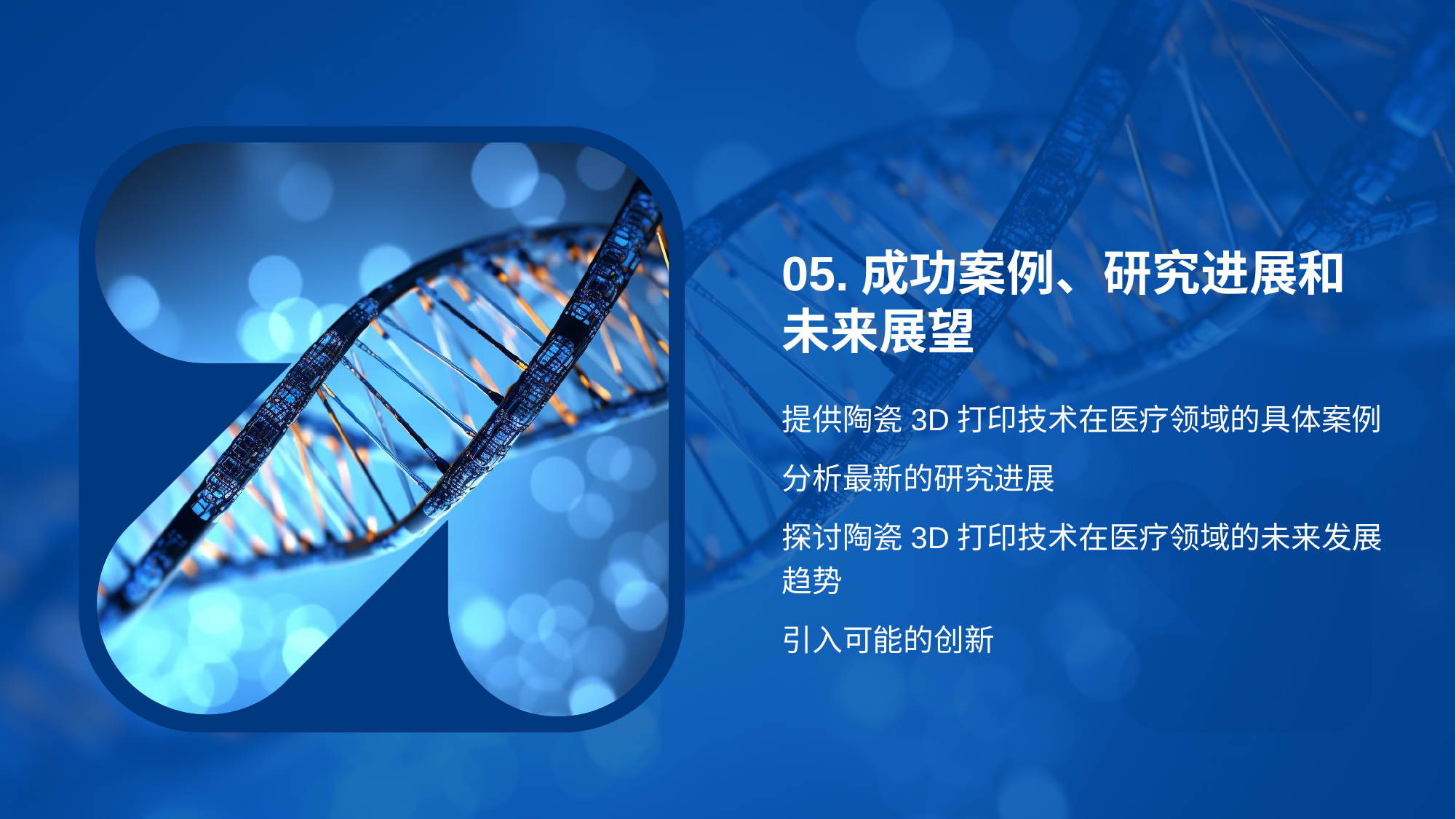

# 05.成功案例、研究进展和未来展望
提供陶瓷3D打印技术在医疗领域的具体案例
分析最新的研究进展
探讨陶瓷3D打印技术在医疗领域的未来发展趋势
引入可能的创新